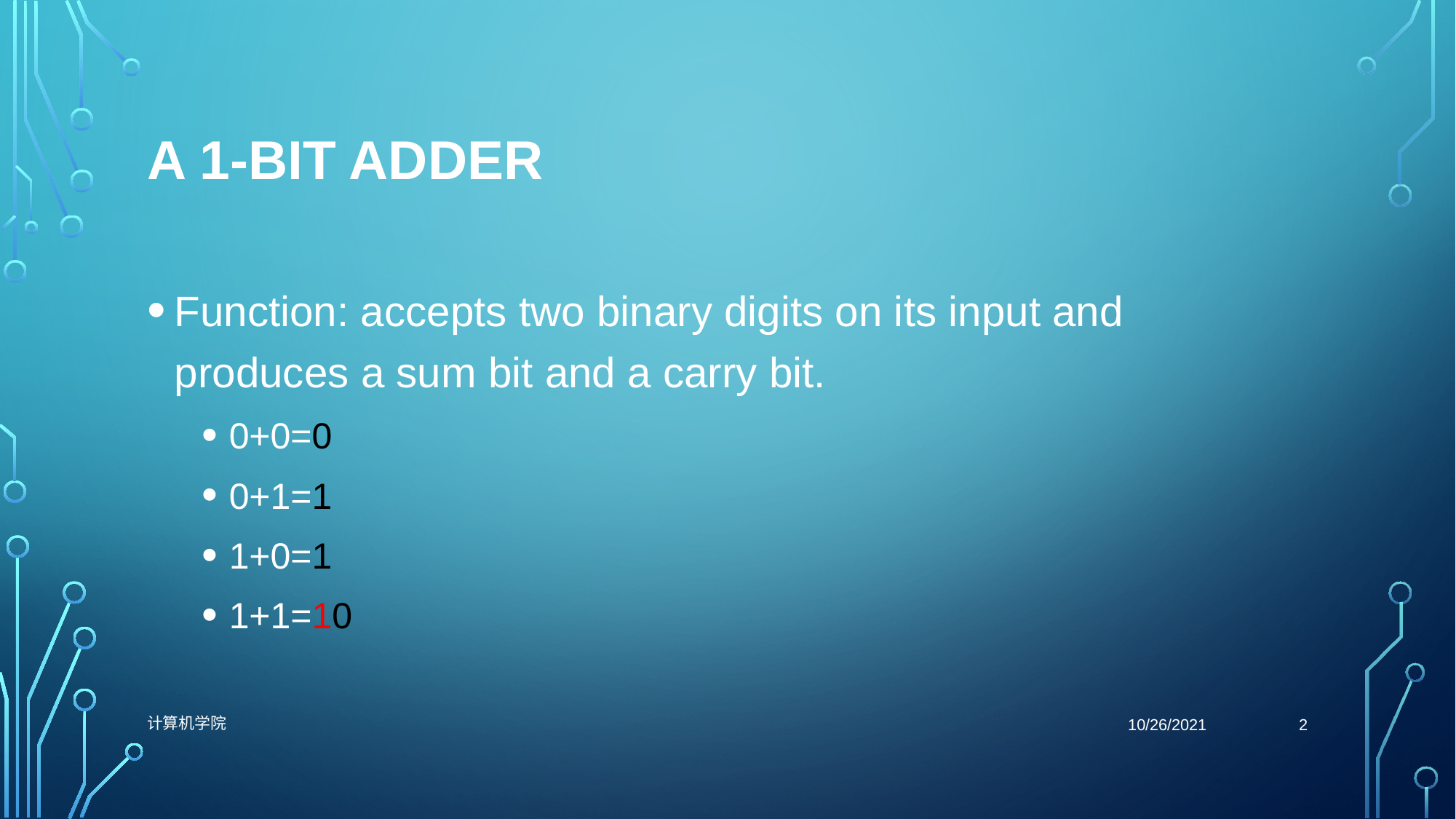

# A 1-bit adder
Function: accepts two binary digits on its input and produces a sum bit and a carry bit.
0+0=0
0+1=1
1+0=1
1+1=10

2
计算机学院
10/26/2021